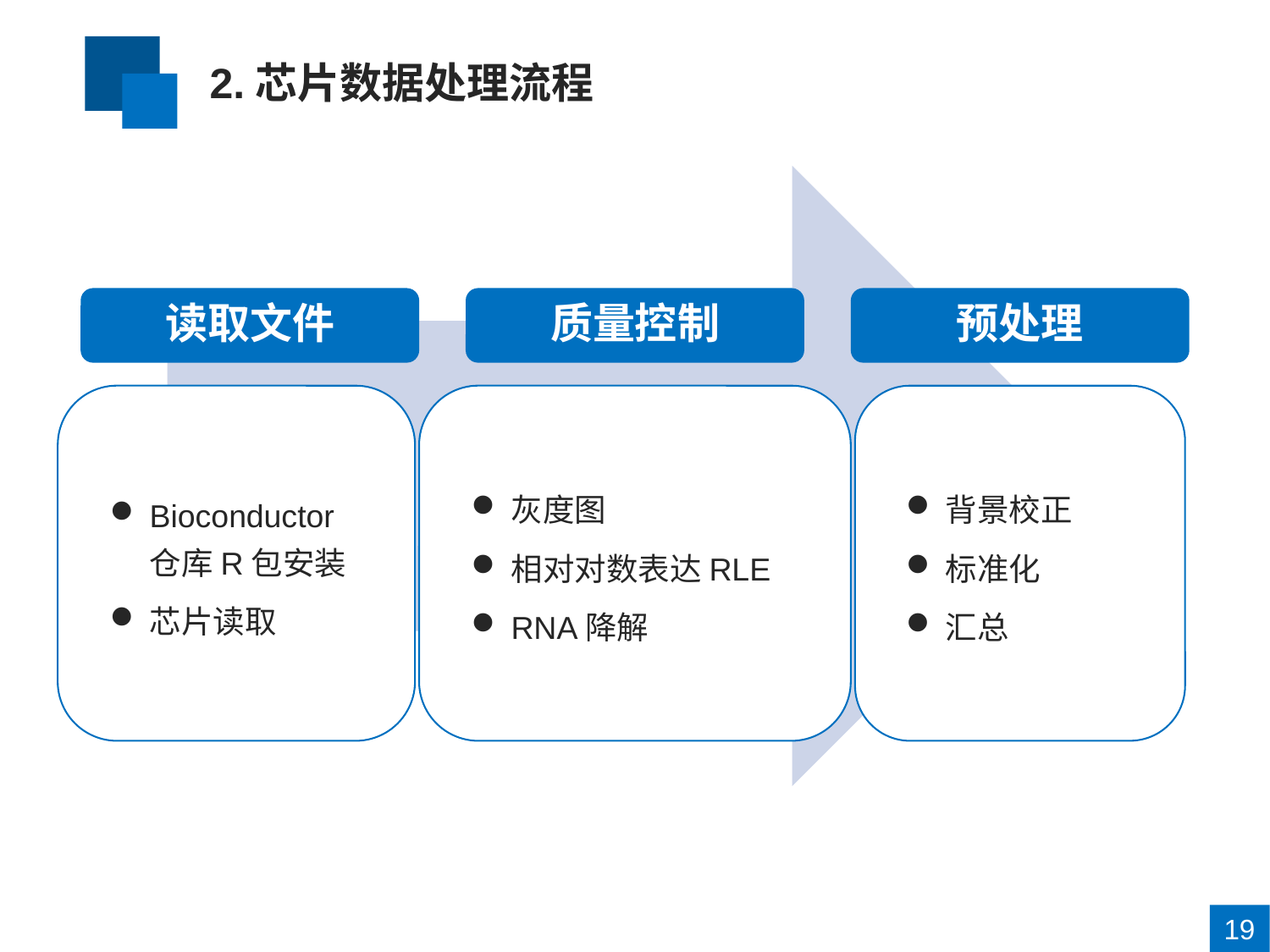

2.芯片数据处理流程

读取文件
质量控制
预处理
Bioconductor仓库R包安装
芯片读取
灰度图
相对对数表达RLE
RNA降解
背景校正
标准化
汇总
19